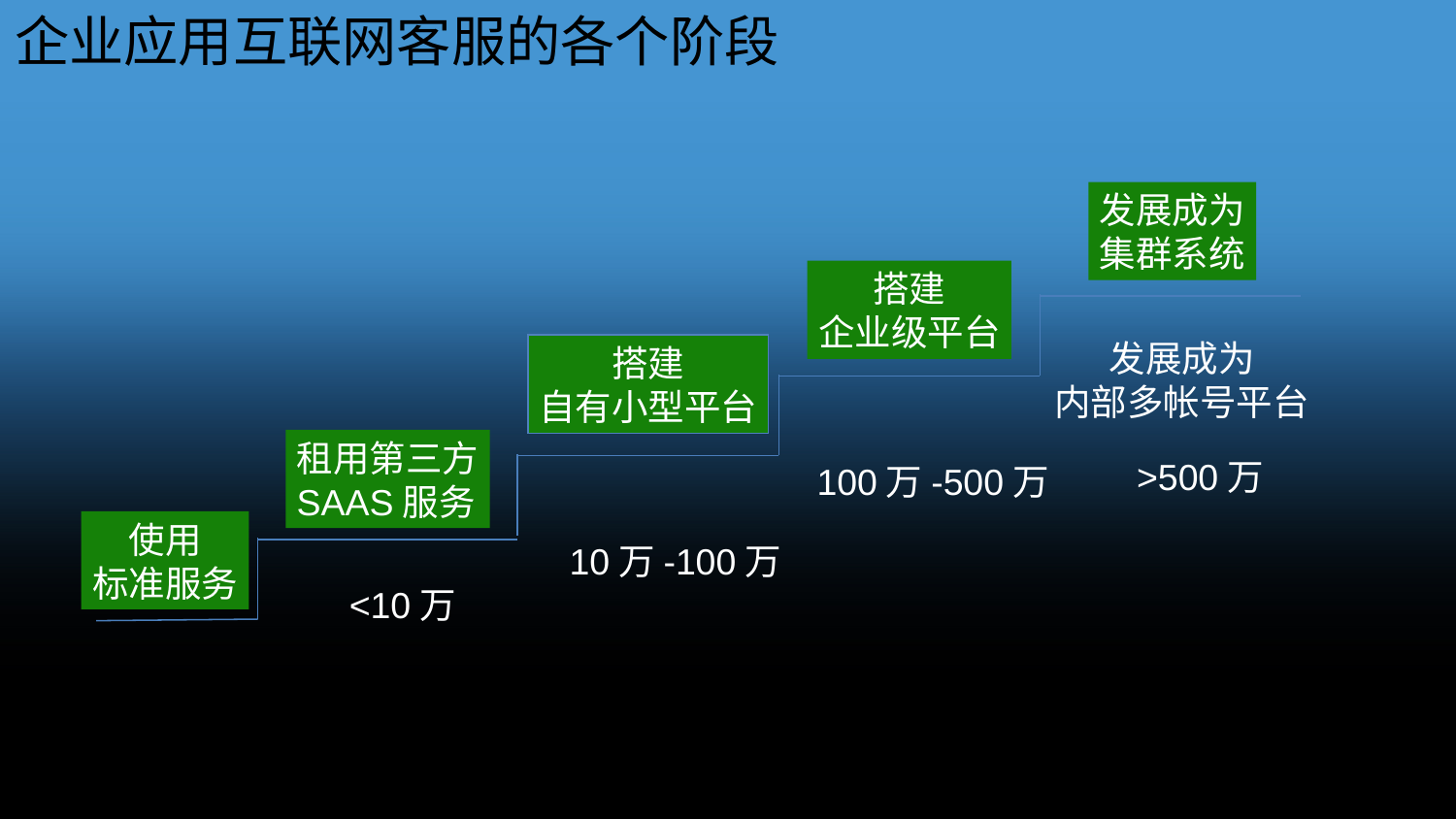

企业应用互联网客服的各个阶段

发展成为
集群系统
搭建
企业级平台
发展成为
内部多帐号平台
搭建
自有小型平台
租用第三方
SAAS服务
>500万
100万-500万
使用
标准服务
10万-100万
<10万